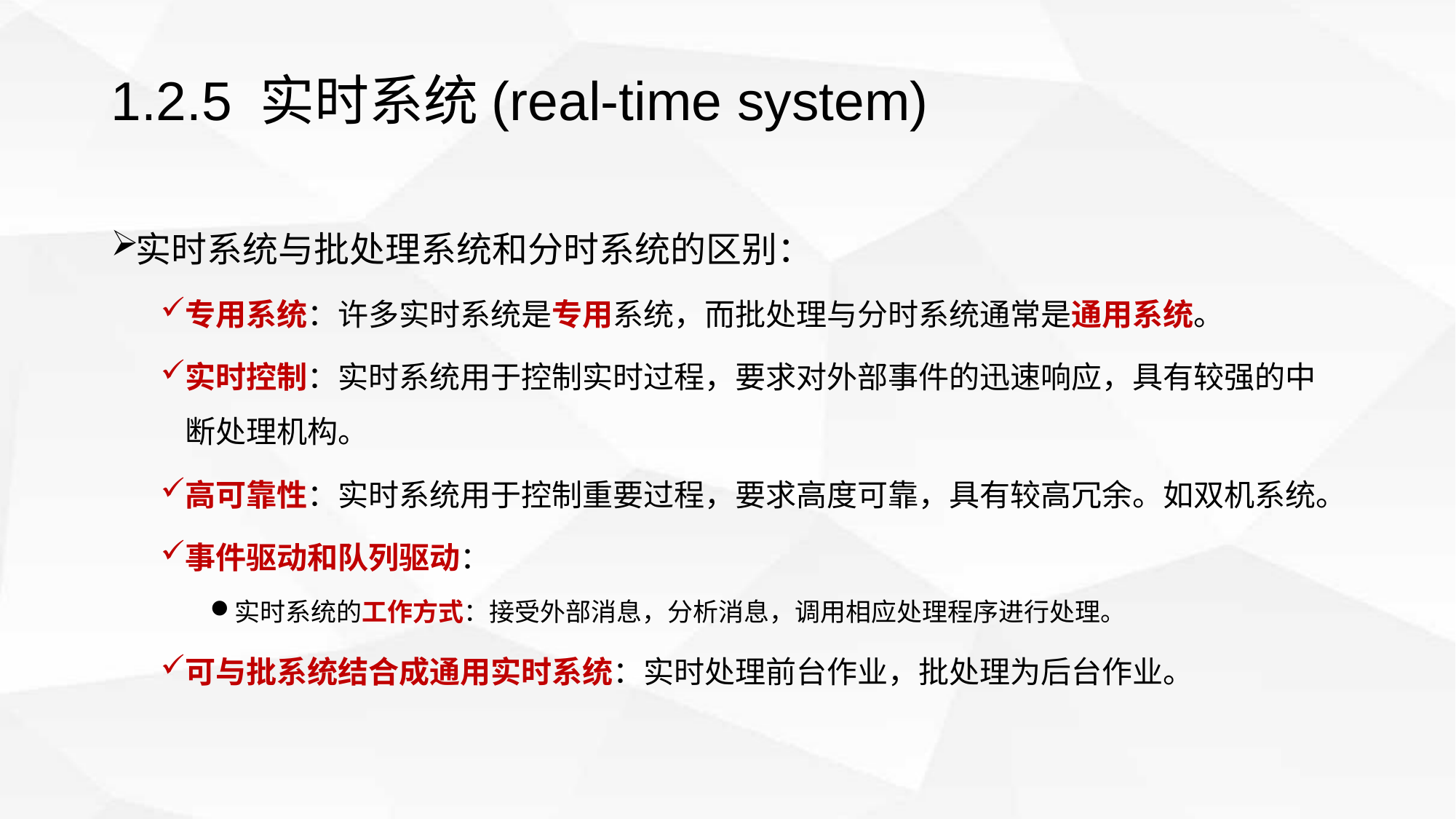

# 1.2.5 实时系统(real-time system)
实时系统与批处理系统和分时系统的区别：
专用系统：许多实时系统是专用系统，而批处理与分时系统通常是通用系统。
实时控制：实时系统用于控制实时过程，要求对外部事件的迅速响应，具有较强的中断处理机构。
高可靠性：实时系统用于控制重要过程，要求高度可靠，具有较高冗余。如双机系统。
事件驱动和队列驱动：
实时系统的工作方式：接受外部消息，分析消息，调用相应处理程序进行处理。
可与批系统结合成通用实时系统：实时处理前台作业，批处理为后台作业。